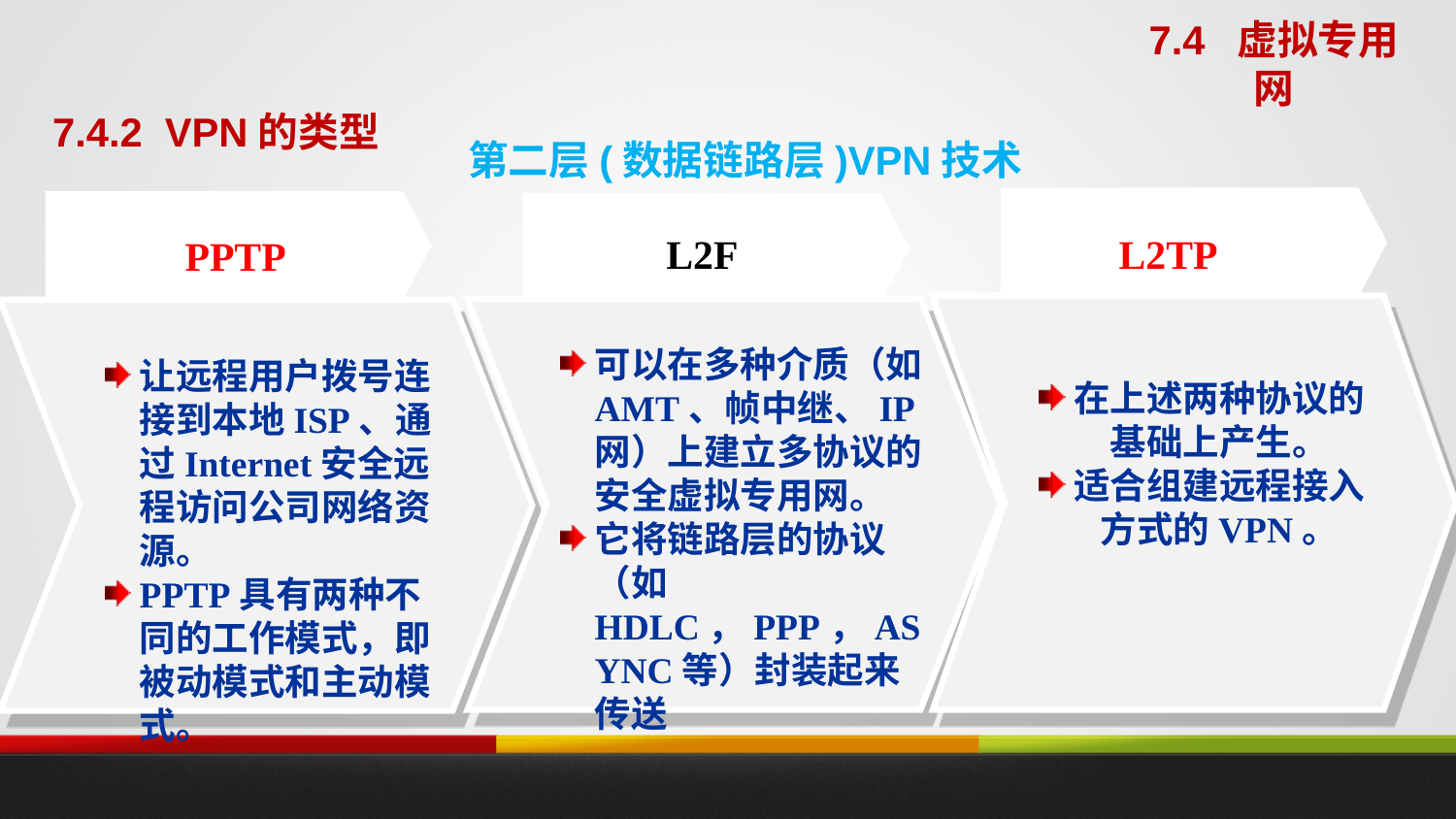

7.4  虚拟专用网
7.4.2  VPN的类型
# 第二层(数据链路层)VPN技术

L2F
L2TP
PPTP

可以在多种介质（如AMT、帧中继、IP网）上建立多协议的安全虚拟专用网。
它将链路层的协议（如HDLC，PPP，ASYNC等）封装起来传送
让远程用户拨号连接到本地ISP、通过Internet安全远程访问公司网络资源。
PPTP具有两种不同的工作模式，即被动模式和主动模式。
在上述两种协议的基础上产生。
适合组建远程接入方式的VPN。